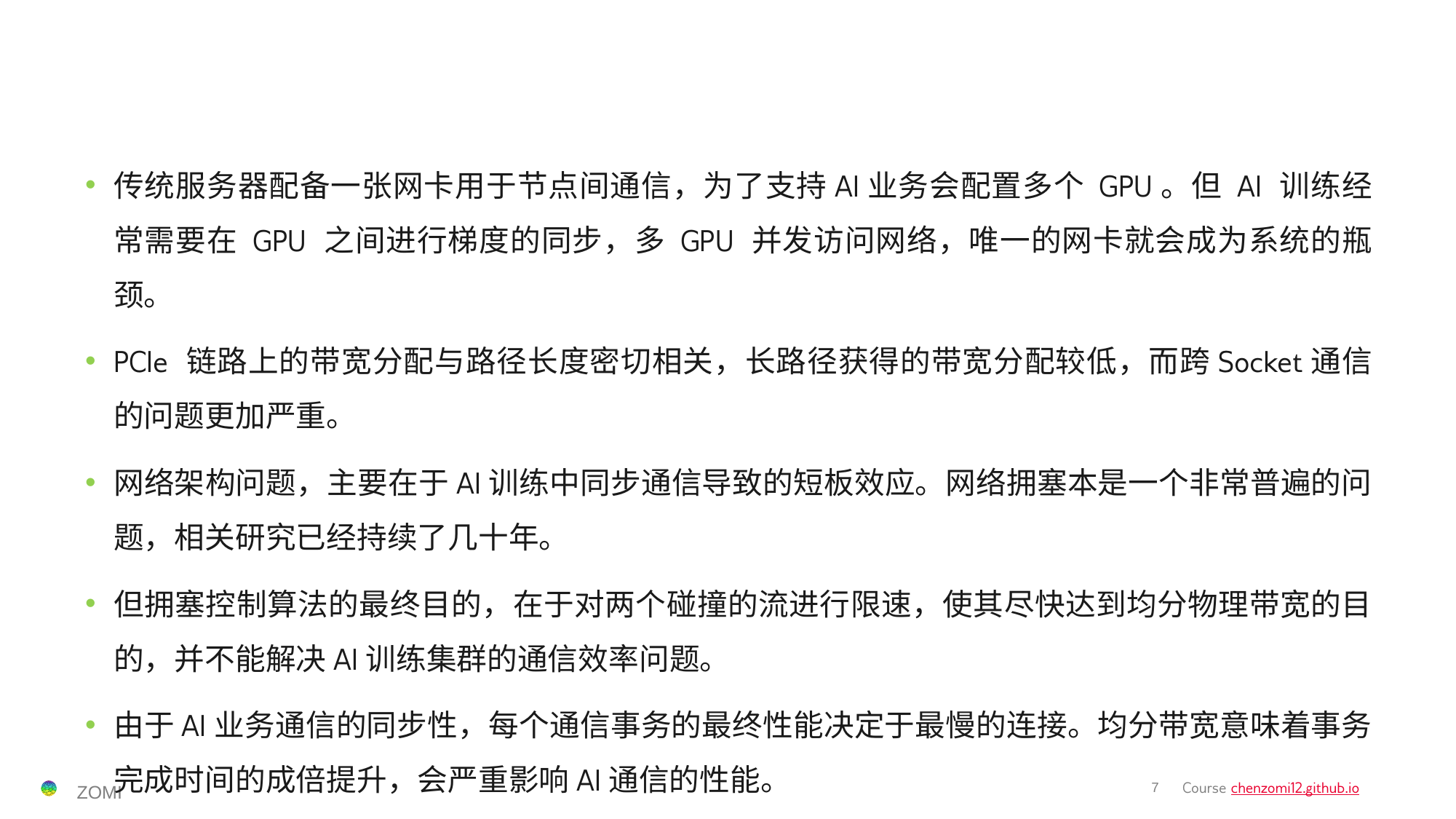

#
传统服务器配备一张网卡用于节点间通信，为了支持AI业务会配置多个 GPU。但 AI 训练经常需要在 GPU 之间进行梯度的同步，多 GPU 并发访问网络，唯一的网卡就会成为系统的瓶颈。
PCIe 链路上的带宽分配与路径长度密切相关，长路径获得的带宽分配较低，而跨Socket通信的问题更加严重。
网络架构问题，主要在于AI训练中同步通信导致的短板效应。网络拥塞本是一个非常普遍的问题，相关研究已经持续了几十年。
但拥塞控制算法的最终目的，在于对两个碰撞的流进行限速，使其尽快达到均分物理带宽的目的，并不能解决AI训练集群的通信效率问题。
由于AI业务通信的同步性，每个通信事务的最终性能决定于最慢的连接。均分带宽意味着事务完成时间的成倍提升，会严重影响AI通信的性能。